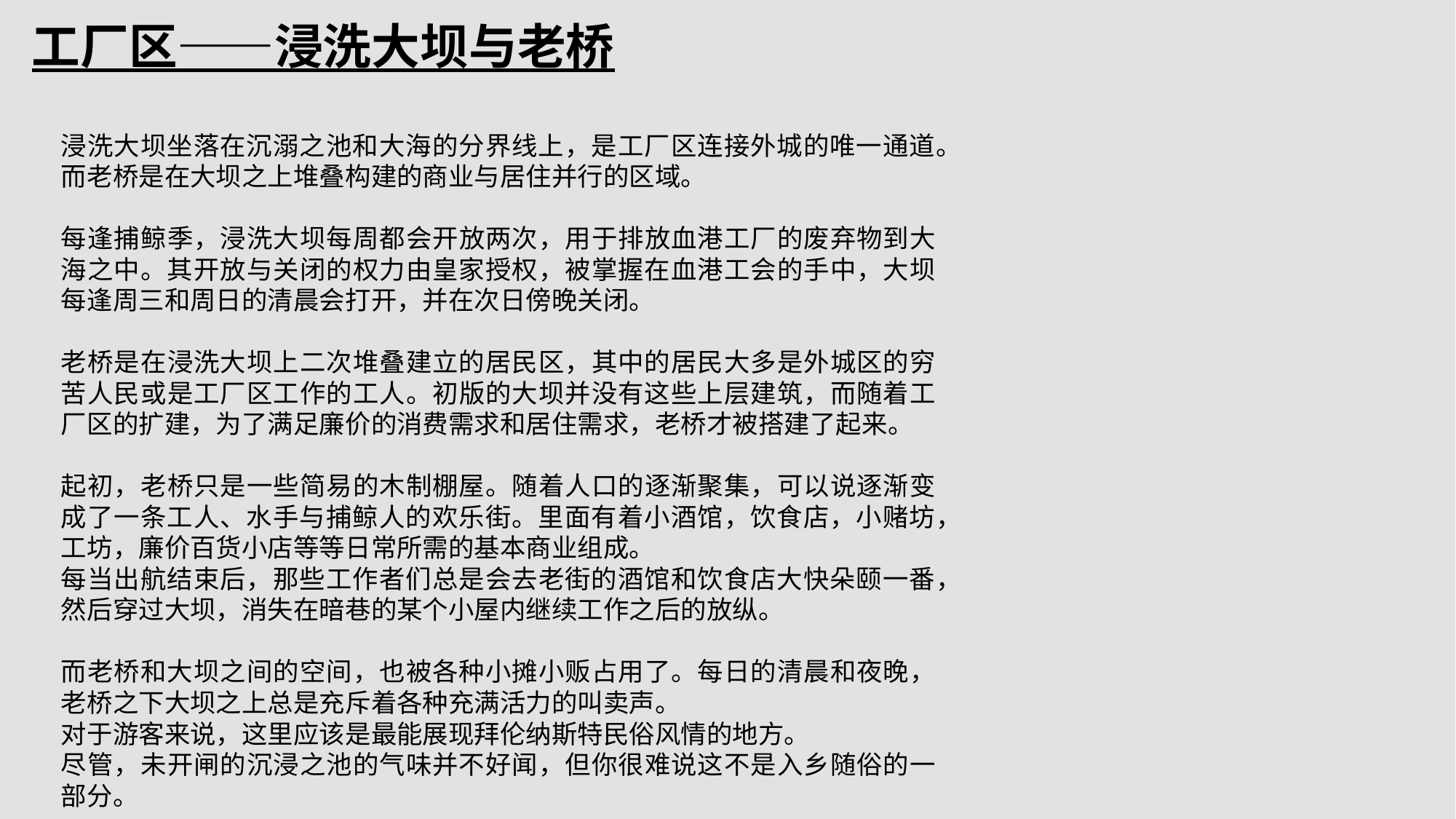

工厂区——浸洗大坝与老桥
浸洗大坝坐落在沉溺之池和大海的分界线上，是工厂区连接外城的唯一通道。而老桥是在大坝之上堆叠构建的商业与居住并行的区域。

每逢捕鲸季，浸洗大坝每周都会开放两次，用于排放血港工厂的废弃物到大海之中。其开放与关闭的权力由皇家授权，被掌握在血港工会的手中，大坝每逢周三和周日的清晨会打开，并在次日傍晚关闭。

老桥是在浸洗大坝上二次堆叠建立的居民区，其中的居民大多是外城区的穷苦人民或是工厂区工作的工人。初版的大坝并没有这些上层建筑，而随着工厂区的扩建，为了满足廉价的消费需求和居住需求，老桥才被搭建了起来。

起初，老桥只是一些简易的木制棚屋。随着人口的逐渐聚集，可以说逐渐变成了一条工人、水手与捕鲸人的欢乐街。里面有着小酒馆，饮食店，小赌坊，工坊，廉价百货小店等等日常所需的基本商业组成。
每当出航结束后，那些工作者们总是会去老街的酒馆和饮食店大快朵颐一番，然后穿过大坝，消失在暗巷的某个小屋内继续工作之后的放纵。

而老桥和大坝之间的空间，也被各种小摊小贩占用了。每日的清晨和夜晚，老桥之下大坝之上总是充斥着各种充满活力的叫卖声。
对于游客来说，这里应该是最能展现拜伦纳斯特民俗风情的地方。
尽管，未开闸的沉浸之池的气味并不好闻，但你很难说这不是入乡随俗的一部分。